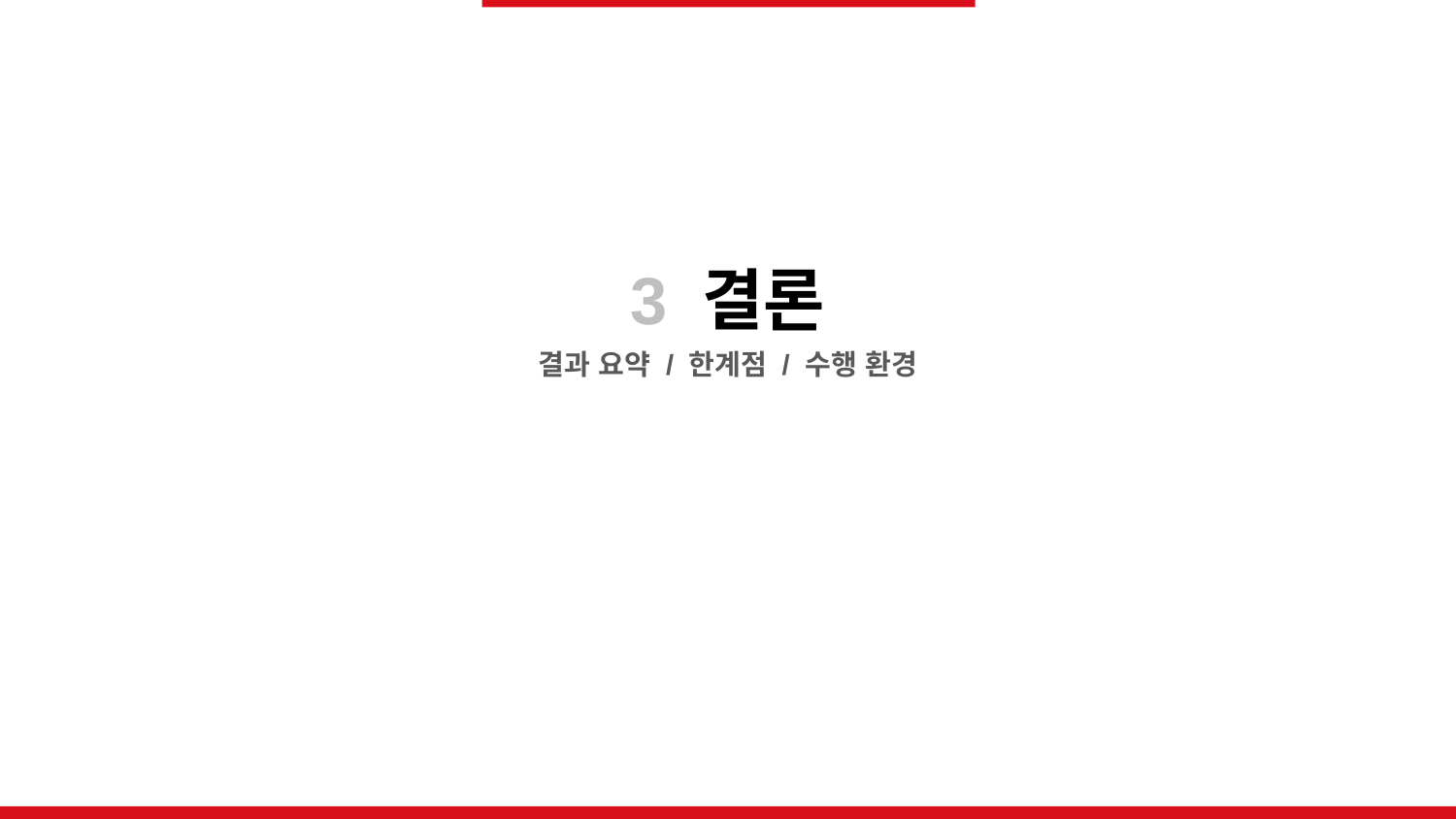

3 결론
결과 요약 / 한계점 / 수행 환경